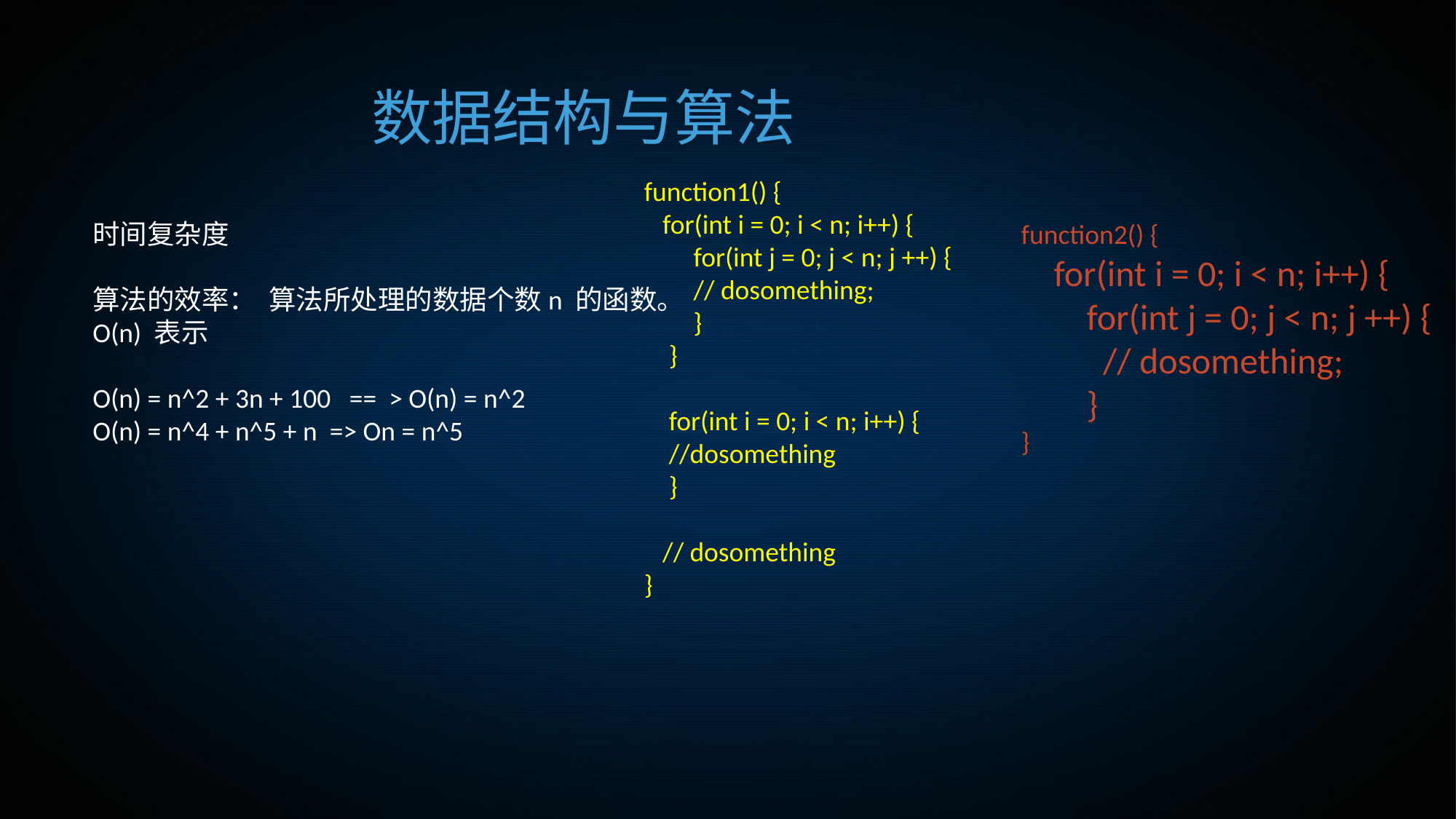

数据结构与算法
function1() {
   for(int i = 0; i < n; i++) {
        for(int j = 0; j < n; j ++) {
        // dosomething;
        }
    }

    for(int i = 0; i < n; i++) {
    //dosomething
    }

   // dosomething
}

时间复杂度

算法的效率：  算法所处理的数据个数n 的函数。
O(n) 表示

O(n) = n^2 + 3n + 100   ==  > O(n) = n^2
O(n) = n^4 + n^5 + n  => On = n^5

function2() {
    for(int i = 0; i < n; i++) {
        for(int j = 0; j < n; j ++) {
          // dosomething;
        }
}